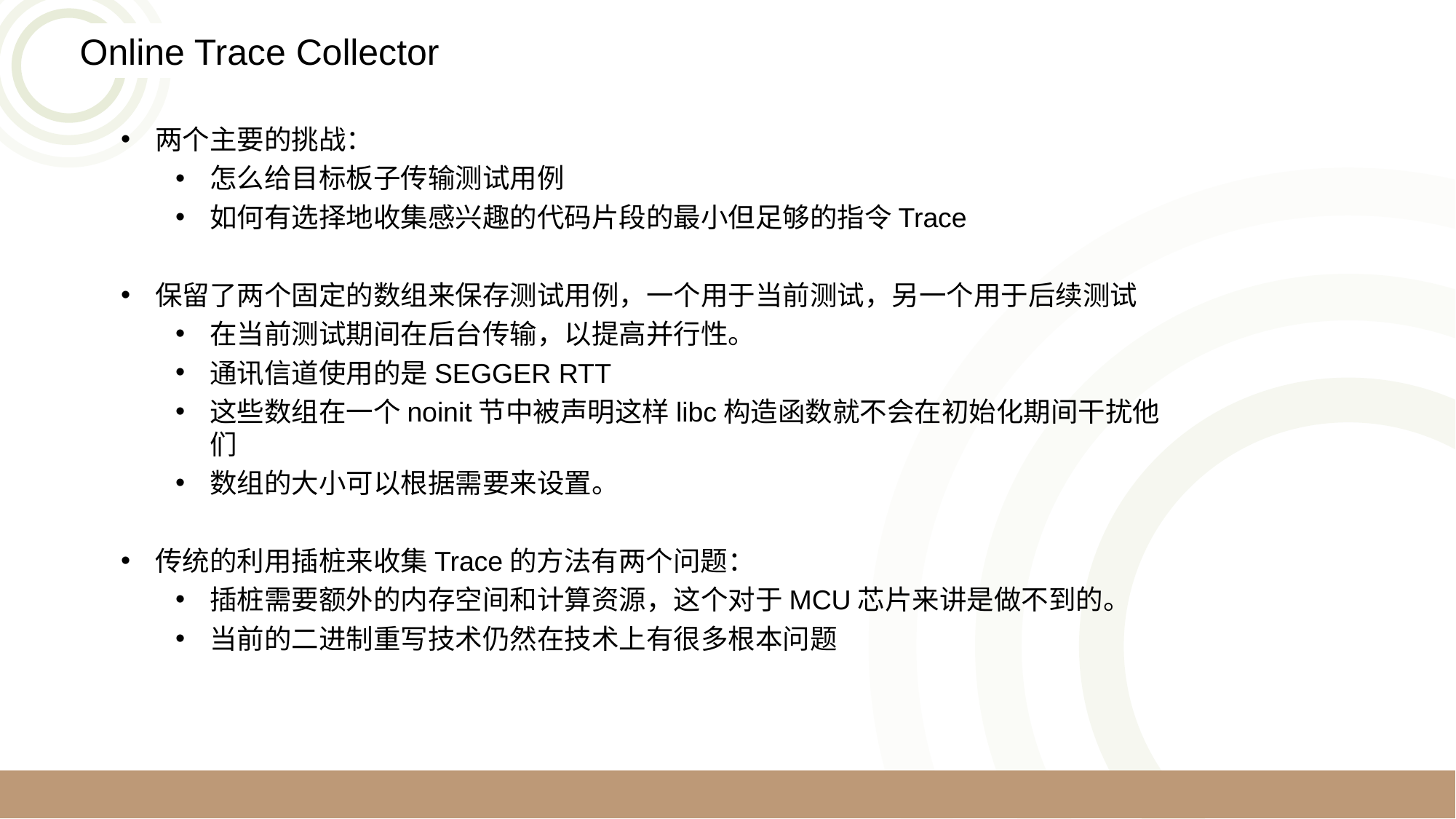

Online Trace Collector

两个主要的挑战：
怎么给目标板子传输测试用例
如何有选择地收集感兴趣的代码片段的最小但足够的指令Trace

保留了两个固定的数组来保存测试用例，一个用于当前测试，另一个用于后续测试
在当前测试期间在后台传输，以提高并行性。
通讯信道使用的是SEGGER RTT
这些数组在一个noinit节中被声明这样libc构造函数就不会在初始化期间干扰他们
数组的大小可以根据需要来设置。

传统的利用插桩来收集Trace的方法有两个问题：
插桩需要额外的内存空间和计算资源，这个对于MCU芯片来讲是做不到的。
当前的二进制重写技术仍然在技术上有很多根本问题